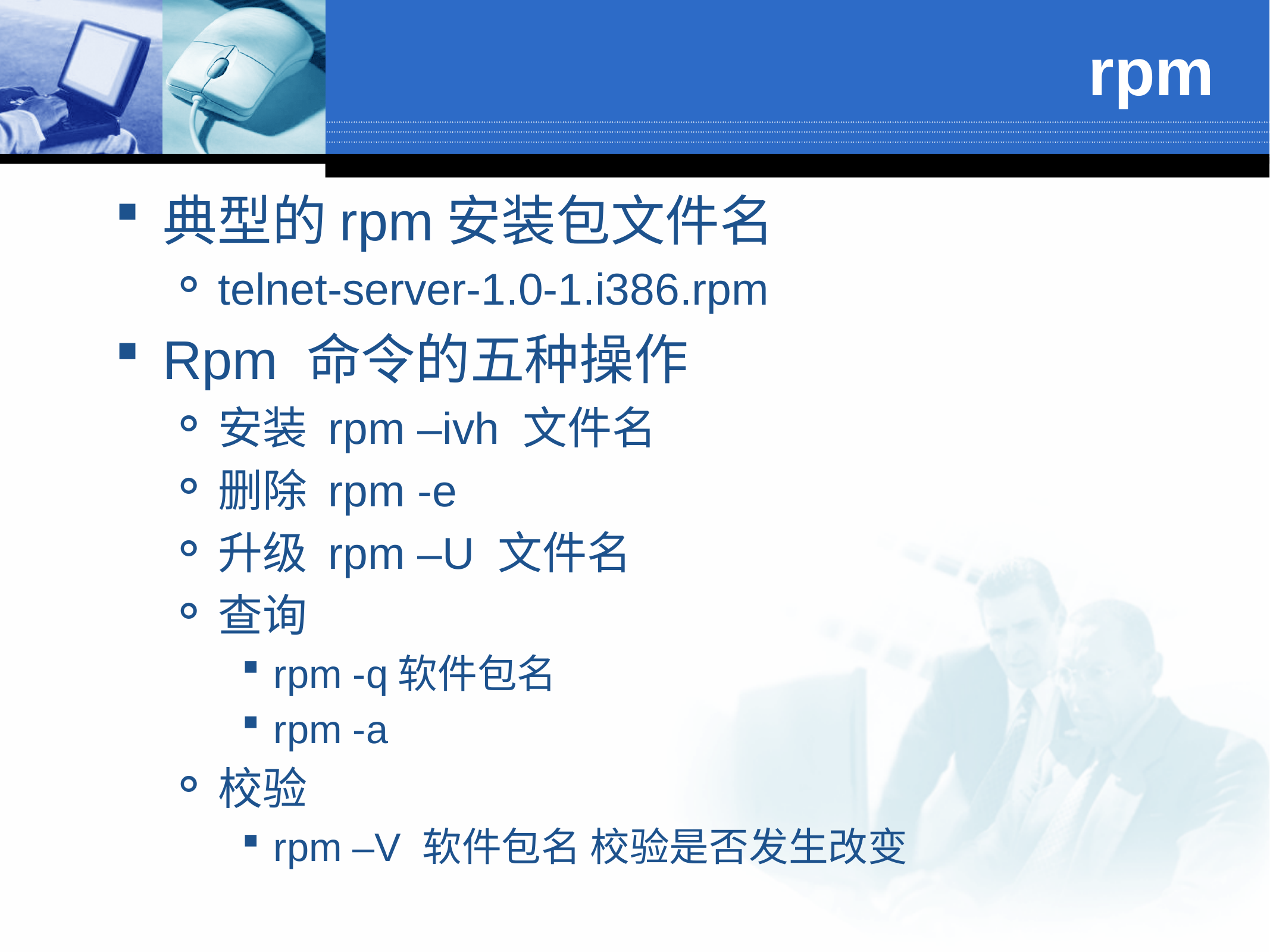

# rpm
典型的rpm安装包文件名
telnet-server-1.0-1.i386.rpm
Rpm 命令的五种操作
安装 rpm –ivh 文件名
删除 rpm -e
升级 rpm –U 文件名
查询
rpm -q软件包名
rpm -a
校验
rpm –V 软件包名 校验是否发生改变